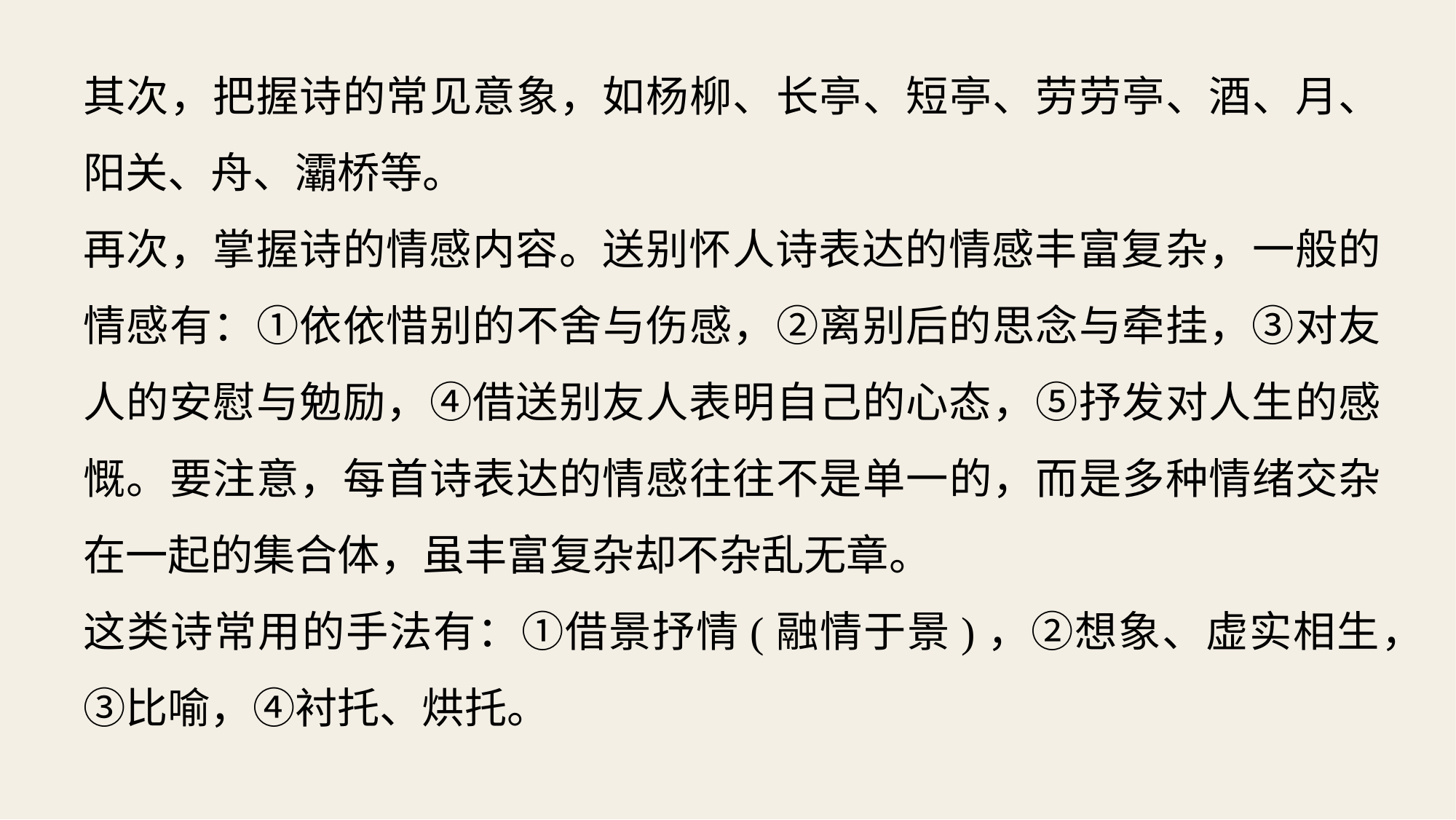

其次，把握诗的常见意象，如杨柳、长亭、短亭、劳劳亭、酒、月、阳关、舟、灞桥等。
再次，掌握诗的情感内容。送别怀人诗表达的情感丰富复杂，一般的情感有：①依依惜别的不舍与伤感，②离别后的思念与牵挂，③对友人的安慰与勉励，④借送别友人表明自己的心态，⑤抒发对人生的感慨。要注意，每首诗表达的情感往往不是单一的，而是多种情绪交杂在一起的集合体，虽丰富复杂却不杂乱无章。
这类诗常用的手法有：①借景抒情(融情于景)，②想象、虚实相生，③比喻，④衬托、烘托。